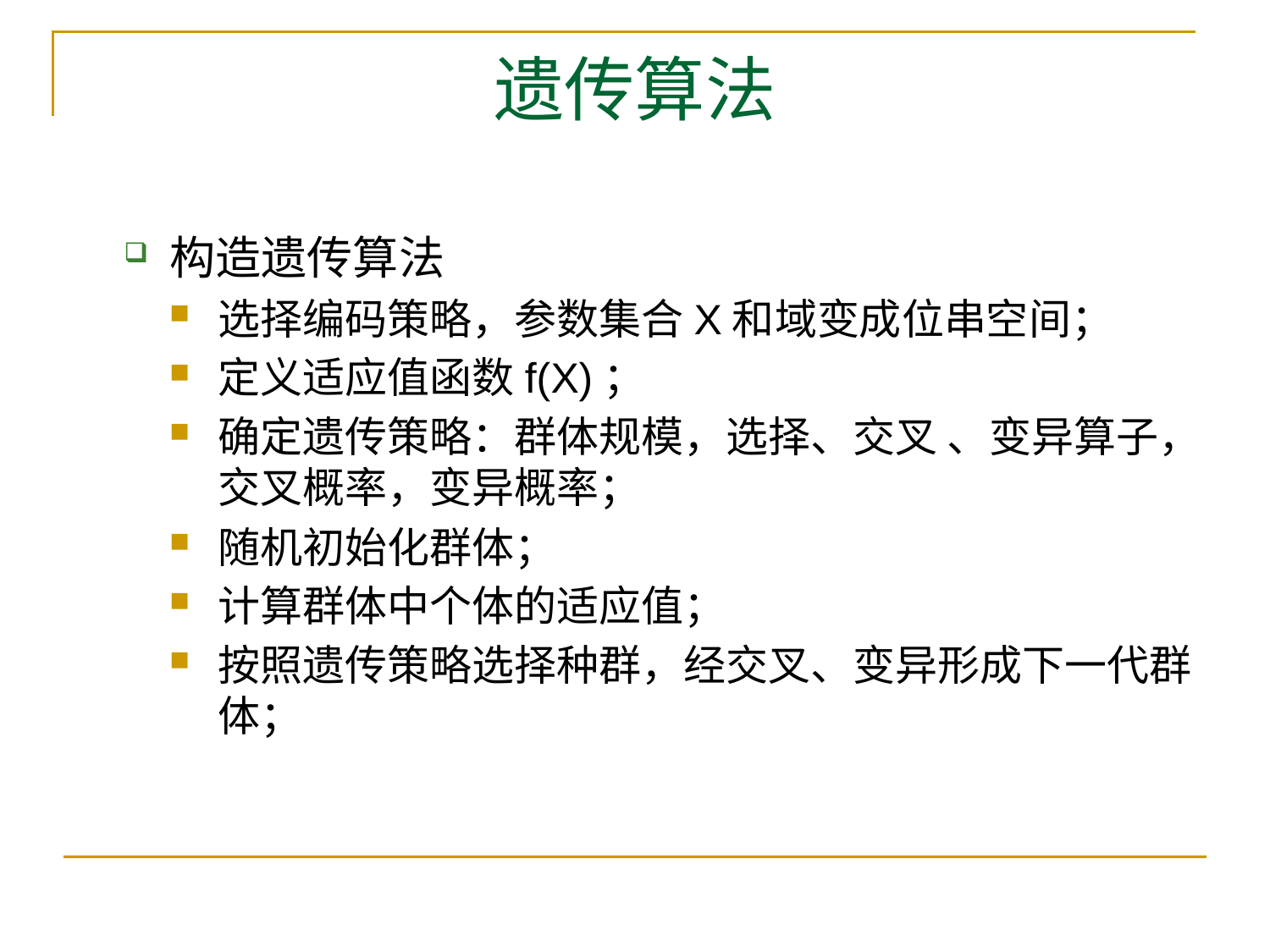

# 遗传算法
构造遗传算法
选择编码策略，参数集合X和域变成位串空间；
定义适应值函数f(X)；
确定遗传策略：群体规模，选择、交叉 、变异算子，交叉概率，变异概率；
随机初始化群体；
计算群体中个体的适应值；
按照遗传策略选择种群，经交叉、变异形成下一代群体；